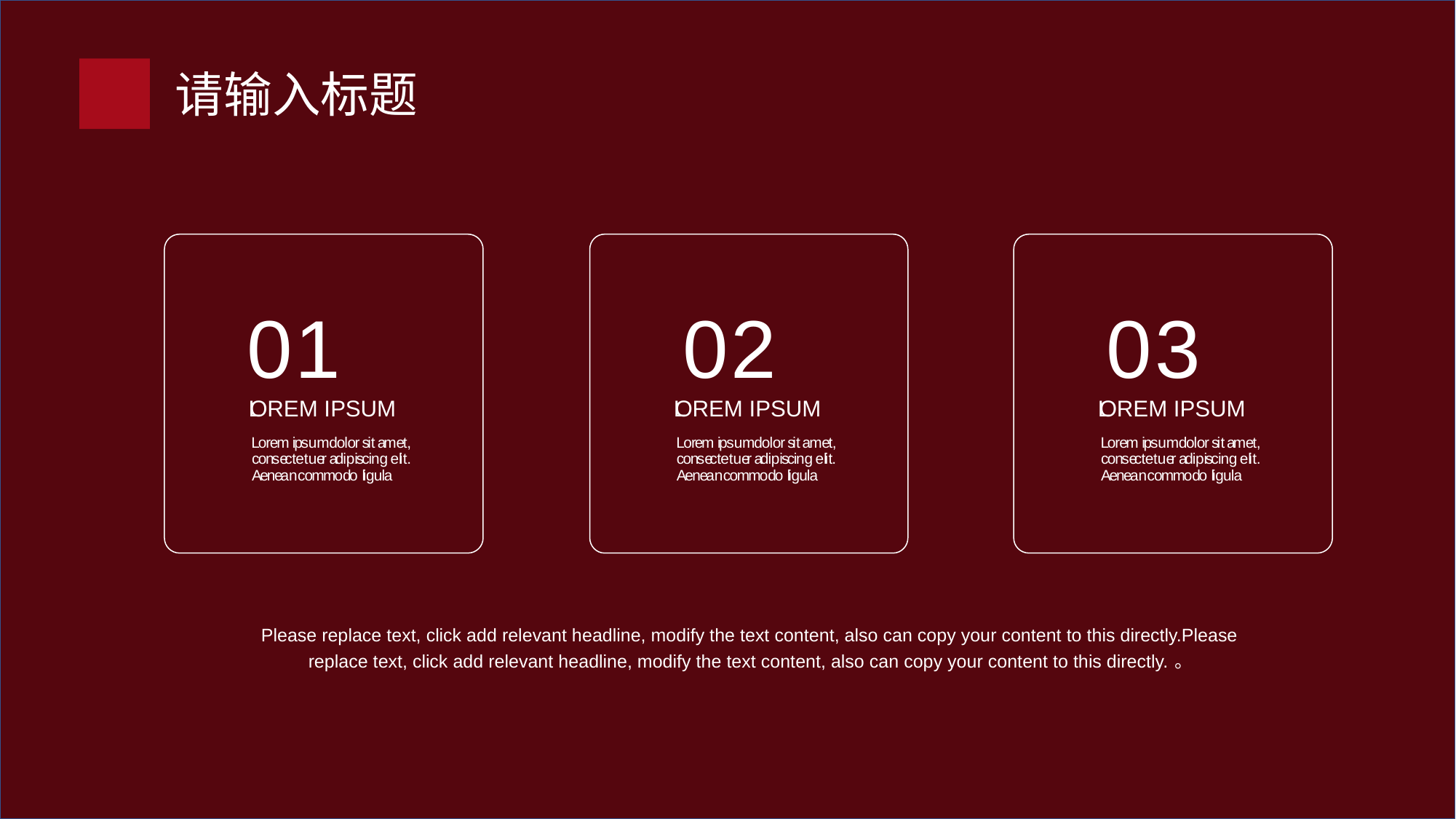

请输入标题

0
1
0
2
0
3
L
OREM IPSUM
L
OREM IPSUM
L
OREM IPSUM
L
o
r
e
m
 i
p
sum
d
o
l
o
r
 s
i
t
a
me
t
,
L
o
r
e
m
 i
p
sum
d
o
l
o
r
 s
i
t
a
me
t
,
L
o
r
e
m
 i
p
sum
d
o
l
o
r
 s
i
t
a
me
t
,
c
o
n
se
c
t
etue
r
 a
d
i
pi
s
c
i
ng
 el
i
t
.
c
o
n
se
c
t
etue
r
 a
d
i
pi
s
c
i
ng
 el
i
t
.
c
o
n
se
c
t
etue
r
 a
d
i
pi
s
c
i
ng
 el
i
t
.
A
e
n
e
an
c
o
m
m
od
o l
ig
u
l
a
A
e
n
e
an
c
o
m
m
od
o l
ig
u
l
a
A
e
n
e
an
c
o
m
m
od
o l
ig
u
l
a
Please replace text, click add relevant headline, modify the text content, also can copy your content to this directly.Please replace text, click add relevant headline, modify the text content, also can copy your content to this directly.。